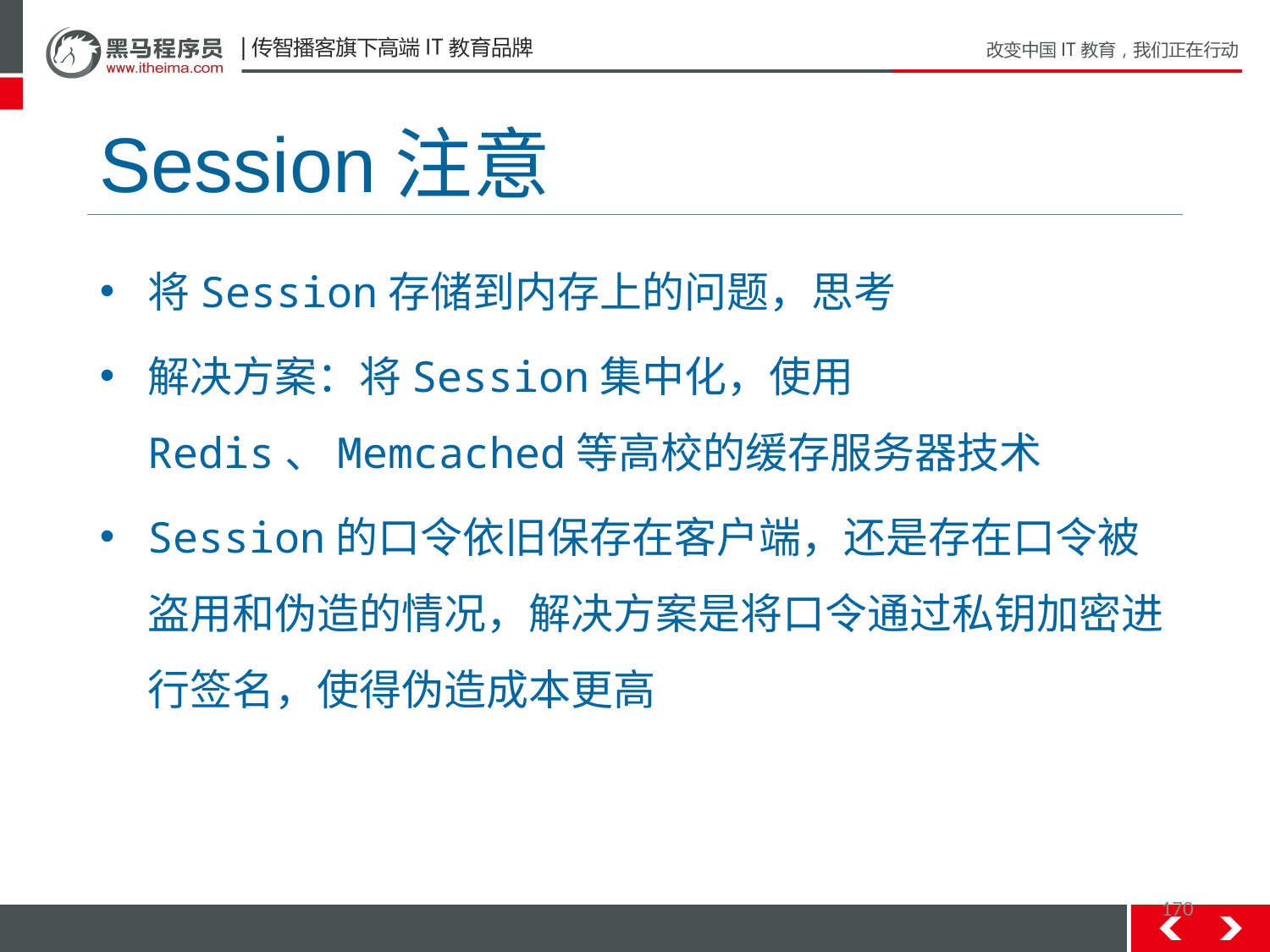

# Session注意
将Session存储到内存上的问题，思考
解决方案：将Session集中化，使用Redis、Memcached等高校的缓存服务器技术
Session的口令依旧保存在客户端，还是存在口令被盗用和伪造的情况，解决方案是将口令通过私钥加密进行签名，使得伪造成本更高

170